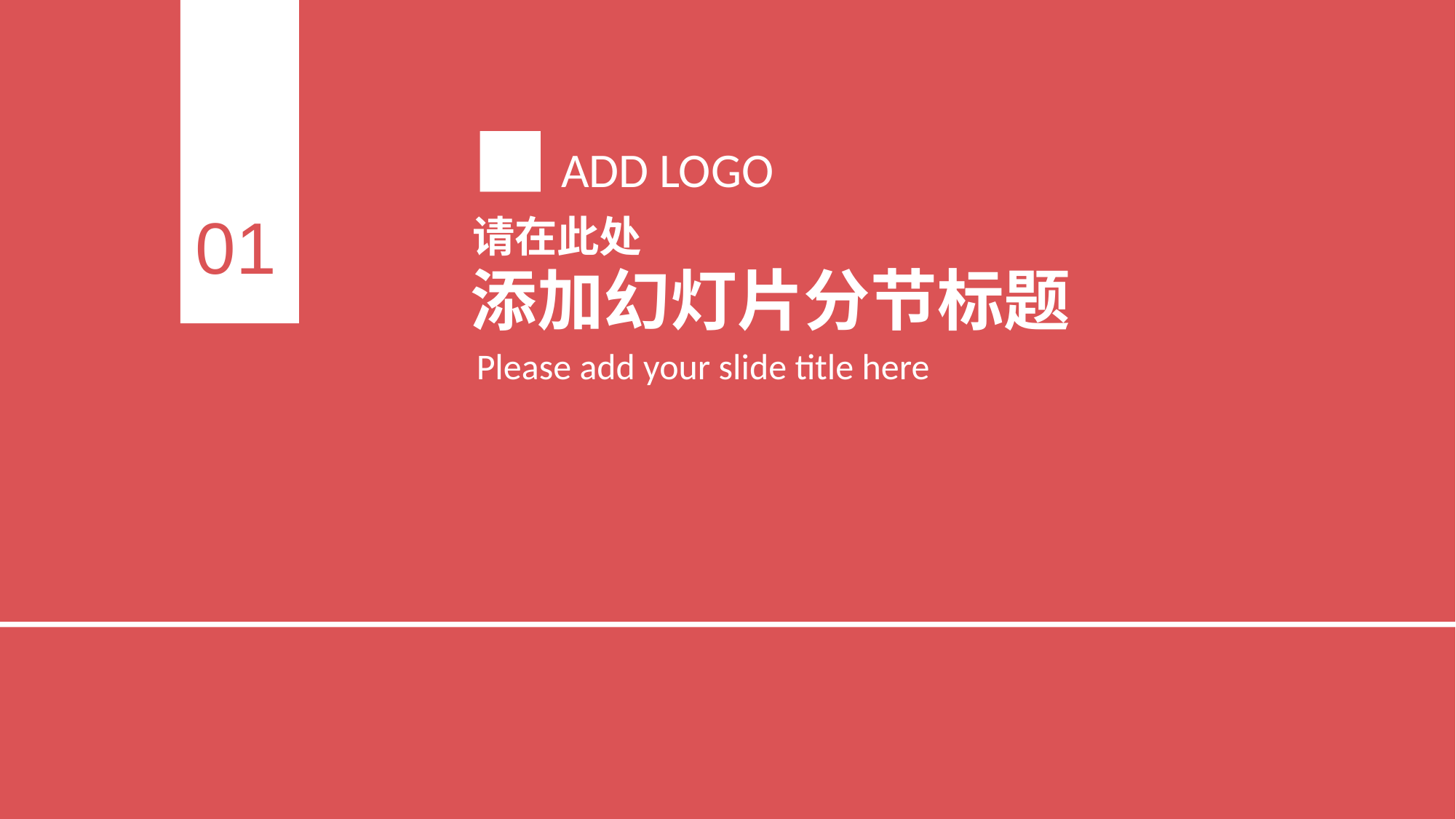

ADD LOGO
01
请在此处
添加幻灯片分节标题
Please add your slide title here